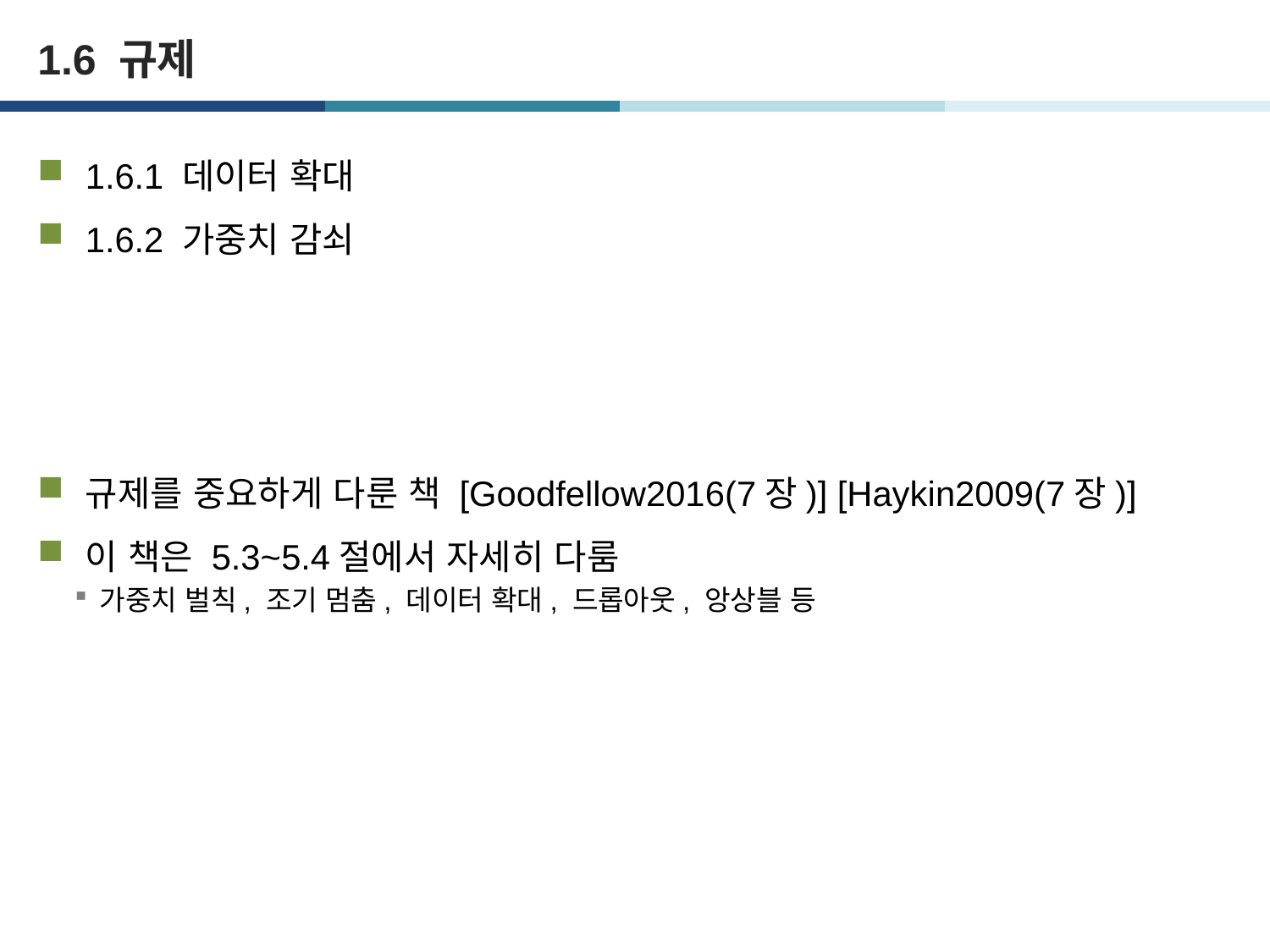

# 1.6 규제
1.6.1 데이터 확대
1.6.2 가중치 감쇠

규제를 중요하게 다룬 책 [Goodfellow2016(7장)] [Haykin2009(7장)]
이 책은 5.3~5.4절에서 자세히 다룸
가중치 벌칙, 조기 멈춤, 데이터 확대, 드롭아웃, 앙상블 등